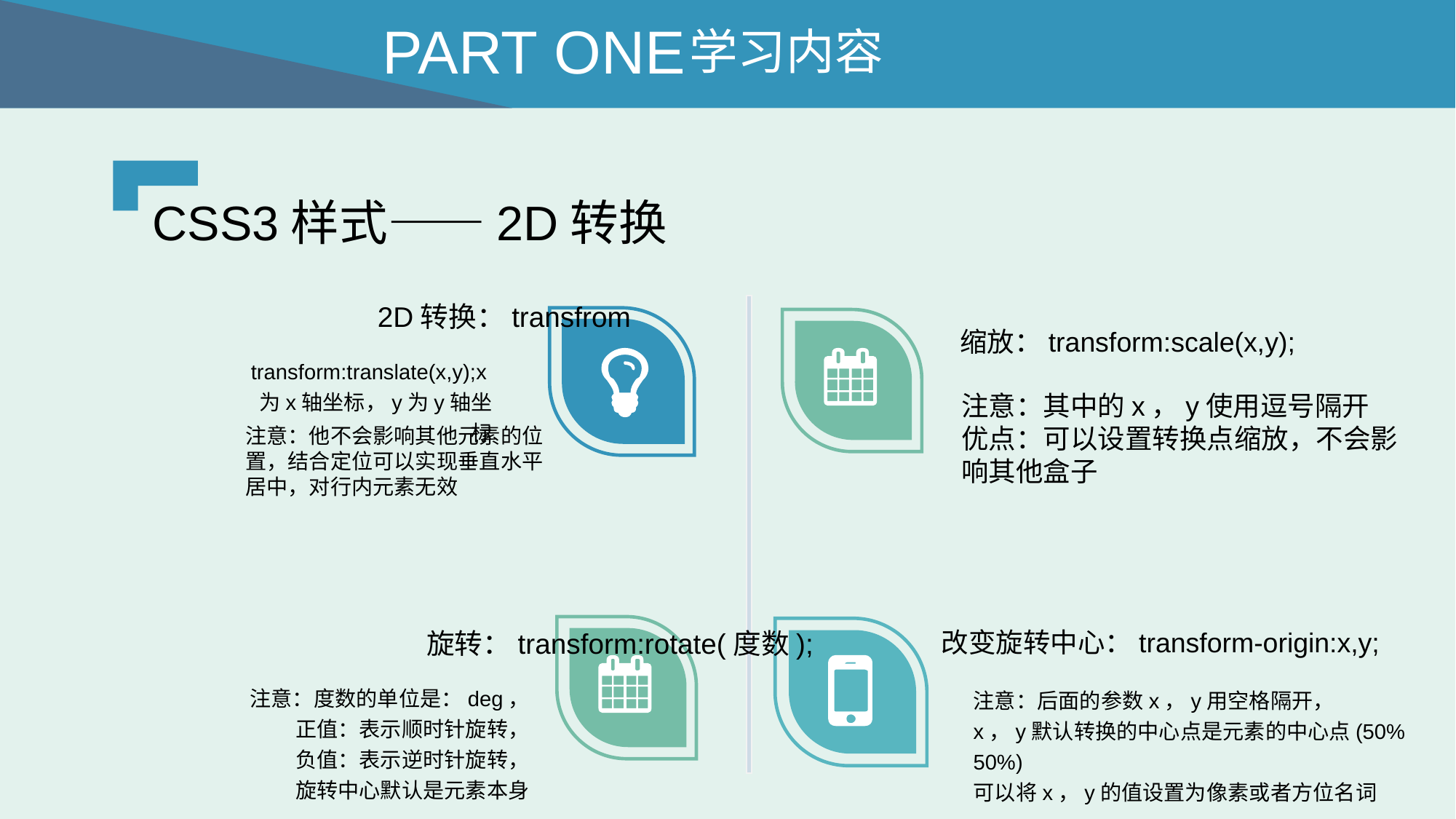

PART ONE
学习内容

CSS3样式——2D转换

2D转换：transfrom

transform:translate(x,y);x为x轴坐标，y为y轴坐标

缩放：transform:scale(x,y);
注意：其中的x，y使用逗号隔开
优点：可以设置转换点缩放，不会影响其他盒子
注意：他不会影响其他元素的位置，结合定位可以实现垂直水平居中，对行内元素无效

旋转：transform:rotate(度数);

注意：度数的单位是：deg，
正值：表示顺时针旋转，
负值：表示逆时针旋转，
旋转中心默认是元素本身

改变旋转中心：transform-origin:x,y;
注意：后面的参数x，y用空格隔开，
x，y默认转换的中心点是元素的中心点(50% 50%)
可以将x，y的值设置为像素或者方位名词